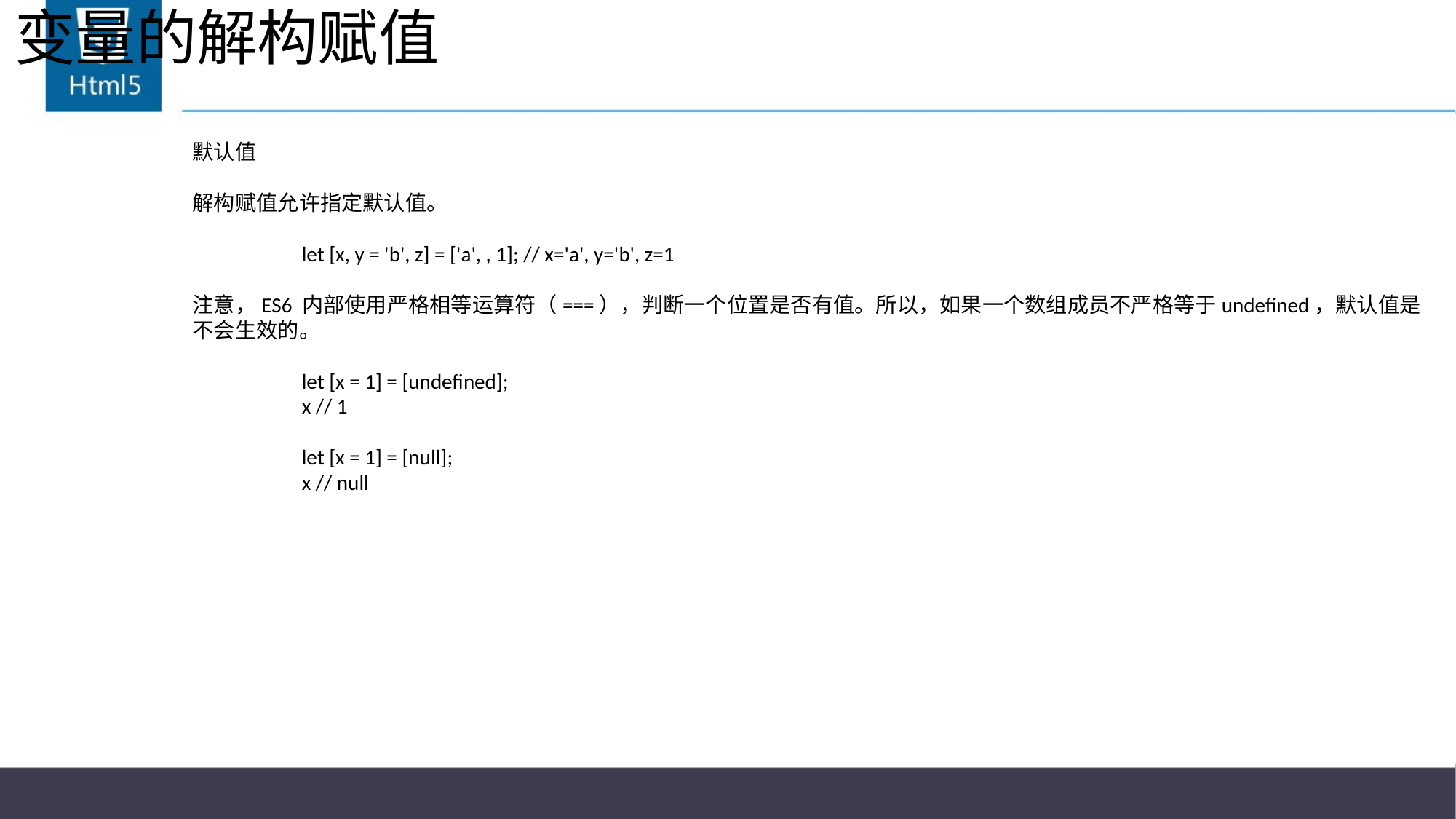

# 变量的解构赋值
默认值

解构赋值允许指定默认值。

	let [x, y = 'b', z] = ['a', , 1]; // x='a', y='b', z=1

注意，ES6 内部使用严格相等运算符（===），判断一个位置是否有值。所以，如果一个数组成员不严格等于undefined，默认值是不会生效的。

	let [x = 1] = [undefined];
	x // 1

	let [x = 1] = [null];
	x // null